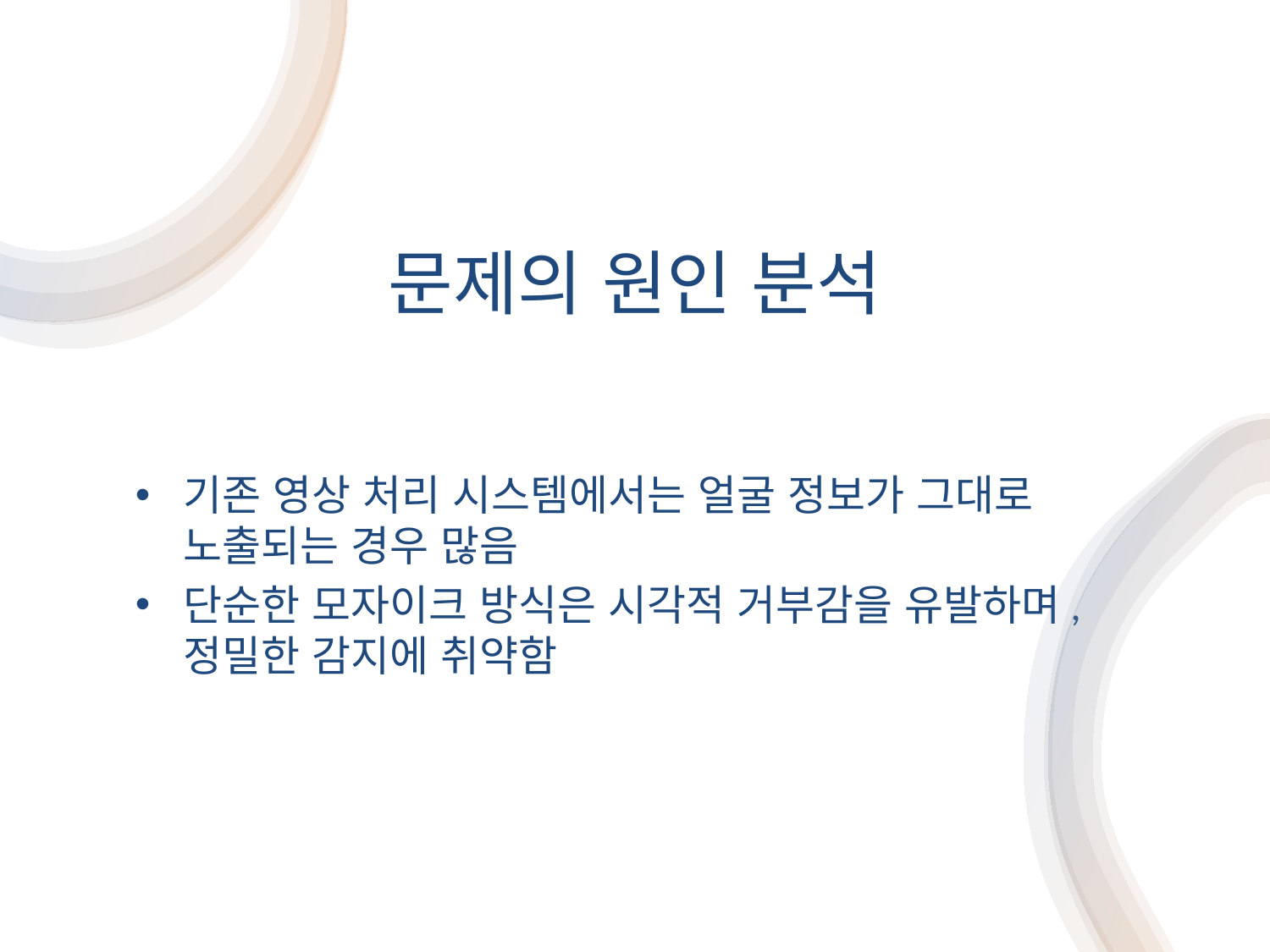

# 문제의 원인 분석
기존 영상 처리 시스템에서는 얼굴 정보가 그대로 노출되는 경우 많음
단순한 모자이크 방식은 시각적 거부감을 유발하며, 정밀한 감지에 취약함